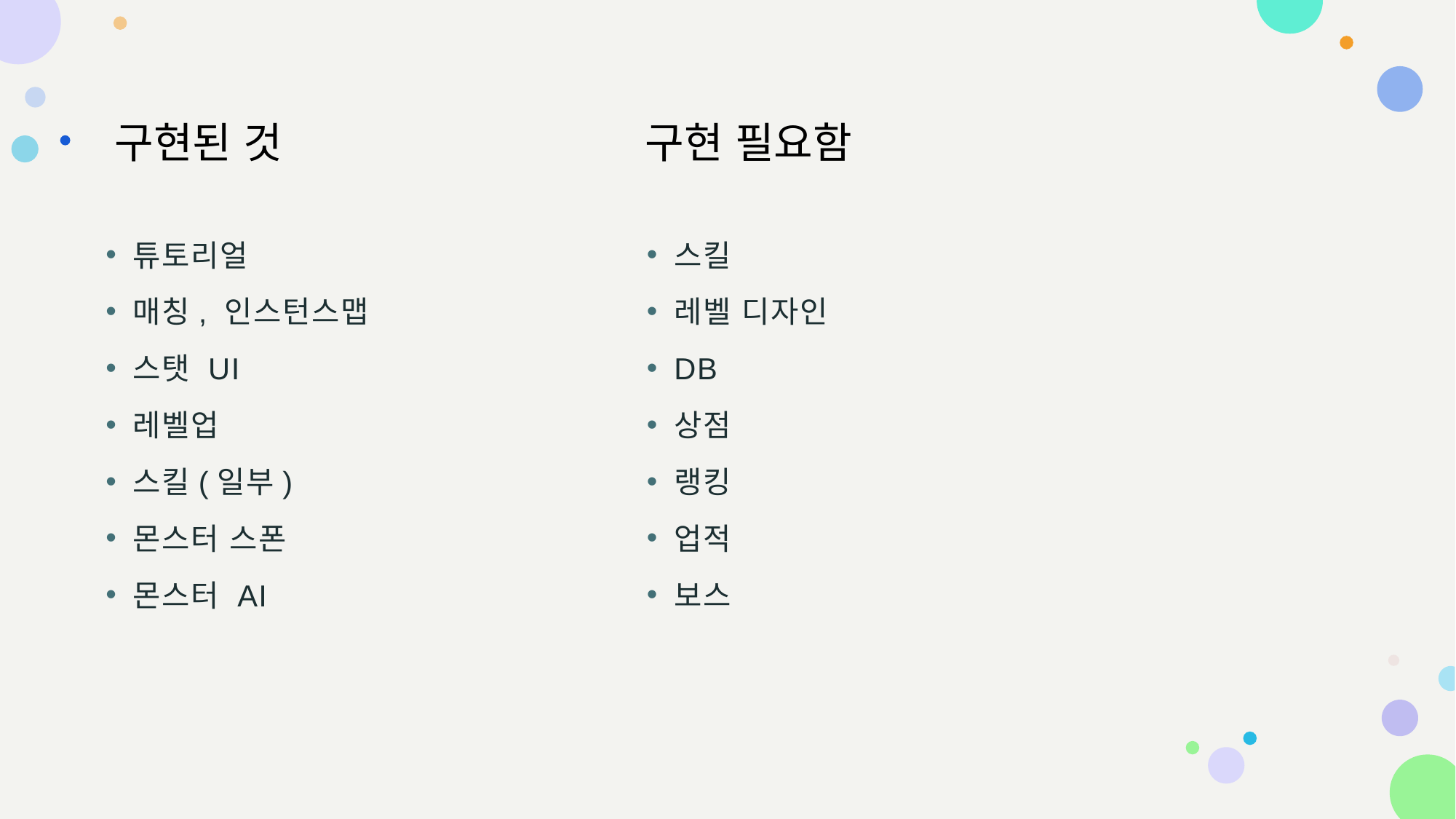

구현된 것
구현 필요함
튜토리얼
매칭, 인스턴스맵
스탯 UI
레벨업
스킬(일부)
몬스터 스폰
몬스터 AI
스킬
레벨 디자인
DB
상점
랭킹
업적
보스